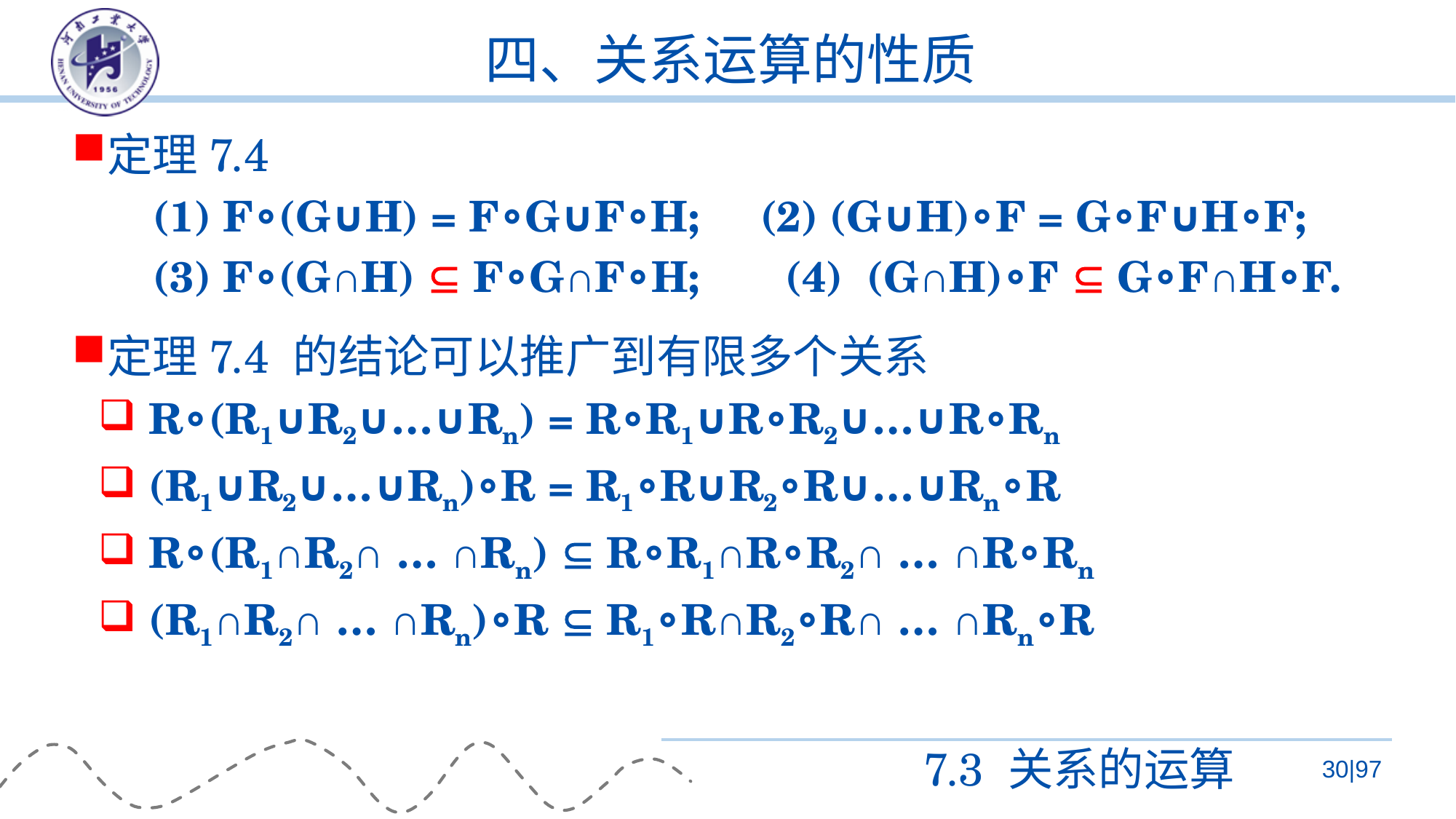

# 四、关系运算的性质
定理7.4
 (1) F◦(G∪H) = F◦G∪F◦H;     (2) (G∪H)◦F = G◦F∪H◦F;
 (3) F◦(G∩H) ⊆ F◦G∩F◦H;       (4)  (G∩H)◦F ⊆ G◦F∩H◦F.
定理7.4 的结论可以推广到有限多个关系
 R◦(R1∪R2∪…∪Rn) = R◦R1∪R◦R2∪…∪R◦Rn
 (R1∪R2∪…∪Rn)◦R = R1◦R∪R2◦R∪…∪Rn◦R
 R◦(R1∩R2∩ … ∩Rn) ⊆ R◦R1∩R◦R2∩ … ∩R◦Rn
 (R1∩R2∩ … ∩Rn)◦R ⊆ R1◦R∩R2◦R∩ … ∩Rn◦R
7.3 关系的运算
30|97